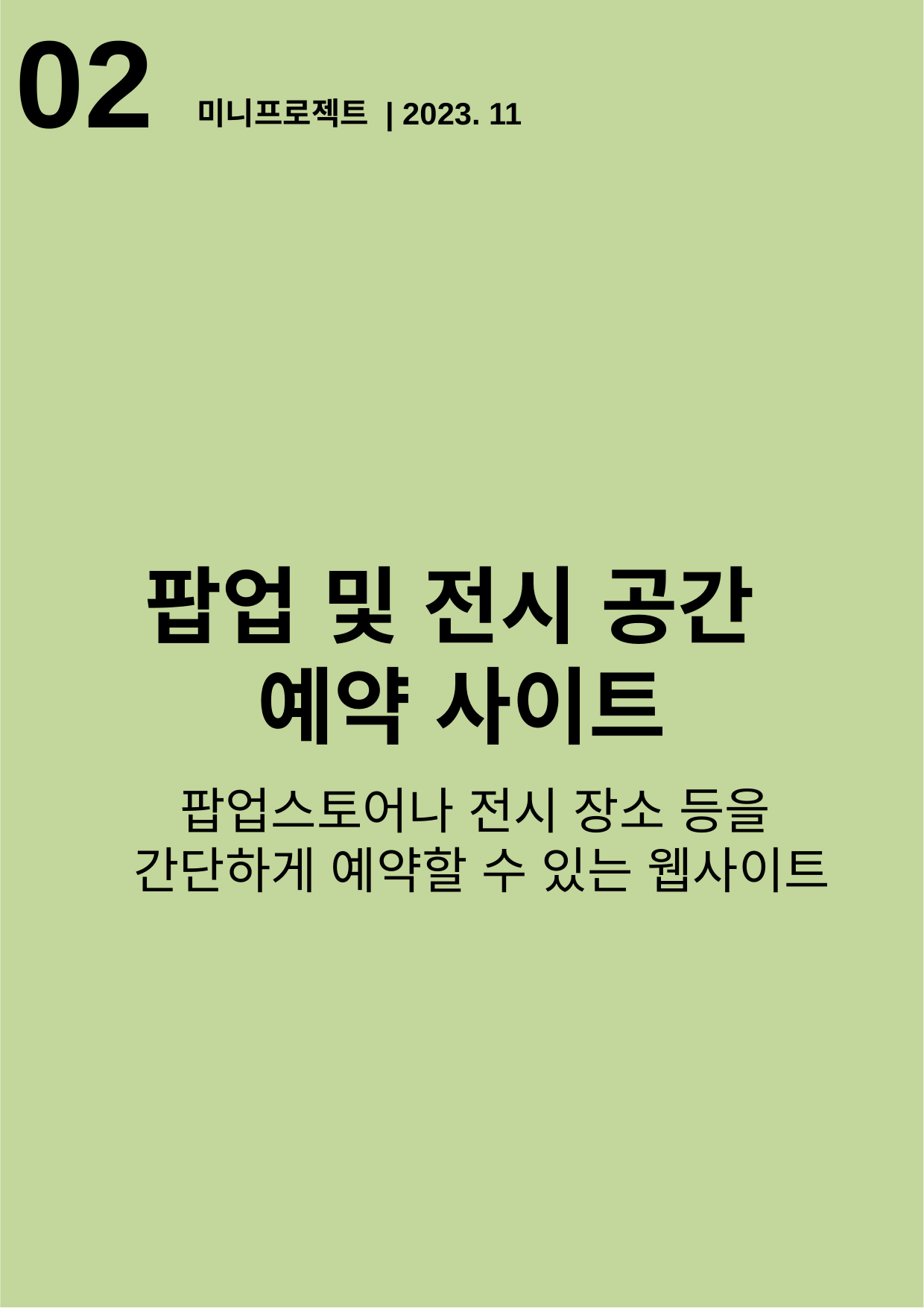

02

미니프로젝트 | 2023. 11
팝업 및 전시 공간
예약 사이트
팝업스토어나 전시 장소 등을
간단하게 예약할 수 있는 웹사이트